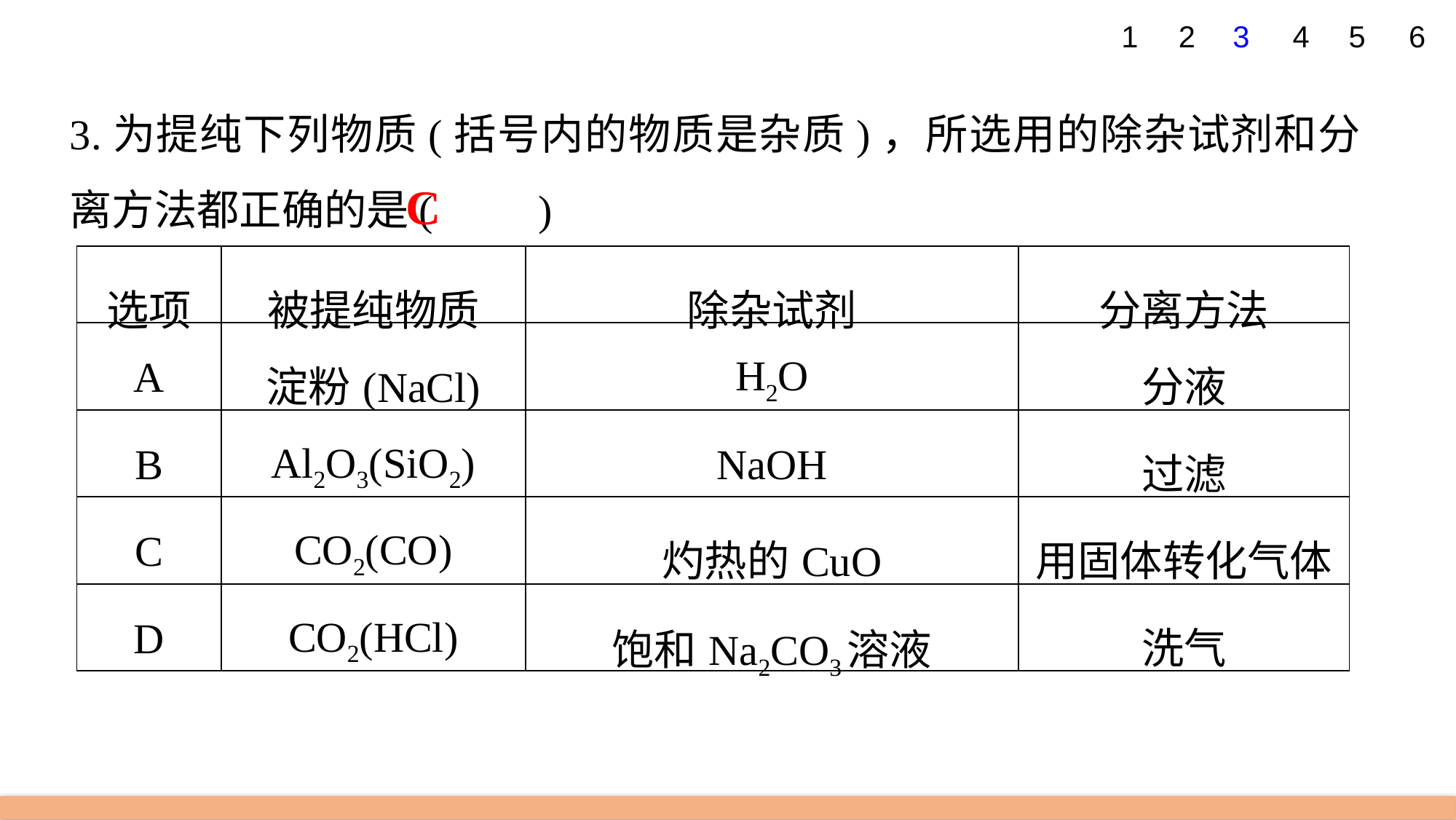

5
6
1
2
3
4
3.为提纯下列物质(括号内的物质是杂质)，所选用的除杂试剂和分离方法都正确的是(　　)
C
| 选项 | 被提纯物质 | 除杂试剂 | 分离方法 |
| --- | --- | --- | --- |
| A | 淀粉(NaCl) | H2O | 分液 |
| B | Al2O3(SiO2) | NaOH | 过滤 |
| C | CO2(CO) | 灼热的CuO | 用固体转化气体 |
| D | CO2(HCl) | 饱和Na2CO3溶液 | 洗气 |